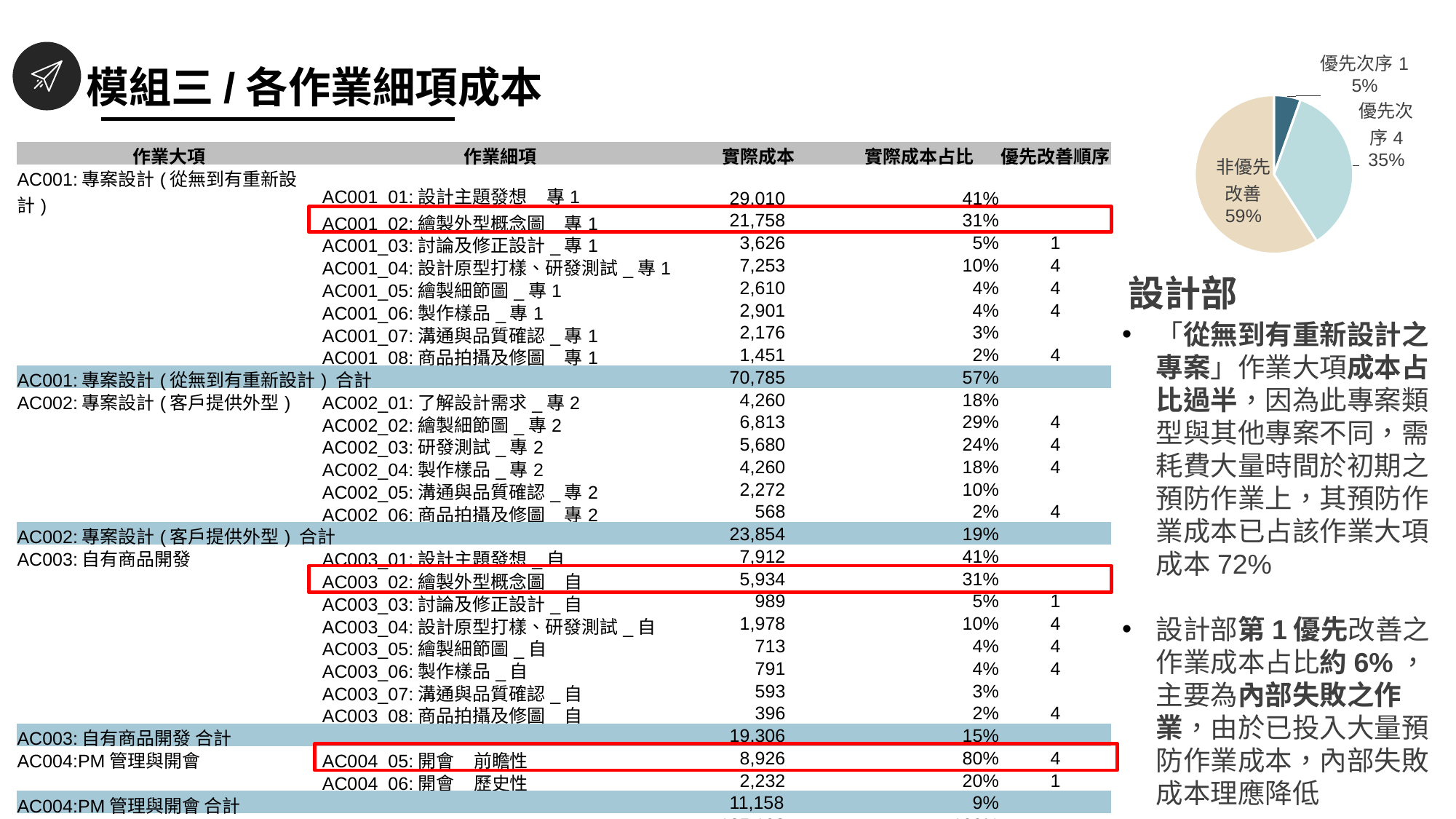

模組三/各作業細項成本

### Chart

| Category |  |
|---|---|
| 優先次序1 | 6846.844141 |
| 優先次序4 | 44340.500776 |
| 非優先改善 | 73915.48631899999 |
| 作業大項 | 作業細項 | 實際成本 | 實際成本占比 | 優先改善順序 |
| --- | --- | --- | --- | --- |
| AC001:專案設計(從無到有重新設計) | AC001\_01:設計主題發想\_專1 | 29,010 | 41% |  |
|  | AC001\_02:繪製外型概念圖\_專1 | 21,758 | 31% |  |
|  | AC001\_03:討論及修正設計\_專1 | 3,626 | 5% | 1 |
|  | AC001\_04:設計原型打樣、研發測試\_專1 | 7,253 | 10% | 4 |
|  | AC001\_05:繪製細節圖\_專1 | 2,610 | 4% | 4 |
|  | AC001\_06:製作樣品\_專1 | 2,901 | 4% | 4 |
|  | AC001\_07:溝通與品質確認\_專1 | 2,176 | 3% |  |
|  | AC001\_08:商品拍攝及修圖\_專1 | 1,451 | 2% | 4 |
| AC001:專案設計(從無到有重新設計) 合計 |  | 70,785 | 57% |  |
| AC002:專案設計(客戶提供外型) | AC002\_01:了解設計需求\_專2 | 4,260 | 18% |  |
|  | AC002\_02:繪製細節圖\_專2 | 6,813 | 29% | 4 |
|  | AC002\_03:研發測試\_專2 | 5,680 | 24% | 4 |
|  | AC002\_04:製作樣品\_專2 | 4,260 | 18% | 4 |
|  | AC002\_05:溝通與品質確認\_專2 | 2,272 | 10% |  |
|  | AC002\_06:商品拍攝及修圖\_專2 | 568 | 2% | 4 |
| AC002:專案設計(客戶提供外型) 合計 |  | 23,854 | 19% |  |
| AC003:自有商品開發 | AC003\_01:設計主題發想\_自 | 7,912 | 41% |  |
|  | AC003\_02:繪製外型概念圖\_自 | 5,934 | 31% |  |
|  | AC003\_03:討論及修正設計\_自 | 989 | 5% | 1 |
|  | AC003\_04:設計原型打樣、研發測試\_自 | 1,978 | 10% | 4 |
|  | AC003\_05:繪製細節圖\_自 | 713 | 4% | 4 |
|  | AC003\_06:製作樣品\_自 | 791 | 4% | 4 |
|  | AC003\_07:溝通與品質確認\_自 | 593 | 3% |  |
|  | AC003\_08:商品拍攝及修圖\_自 | 396 | 2% | 4 |
| AC003:自有商品開發 合計 |  | 19,306 | 15% |  |
| AC004:PM管理與開會 | AC004\_05:開會\_前瞻性 | 8,926 | 80% | 4 |
|  | AC004\_06:開會\_歷史性 | 2,232 | 20% | 1 |
| AC004:PM管理與開會 合計 |  | 11,158 | 9% |  |
| 總計 |  | 125,103 | 100% |  |

設計部
「從無到有重新設計之專案」作業大項成本占比過半，因為此專案類型與其他專案不同，需耗費大量時間於初期之預防作業上，其預防作業成本已占該作業大項成本72%

設計部第1優先改善之作業成本占比約6%，主要為內部失敗之作業，由於已投入大量預防作業成本，內部失敗成本理應降低